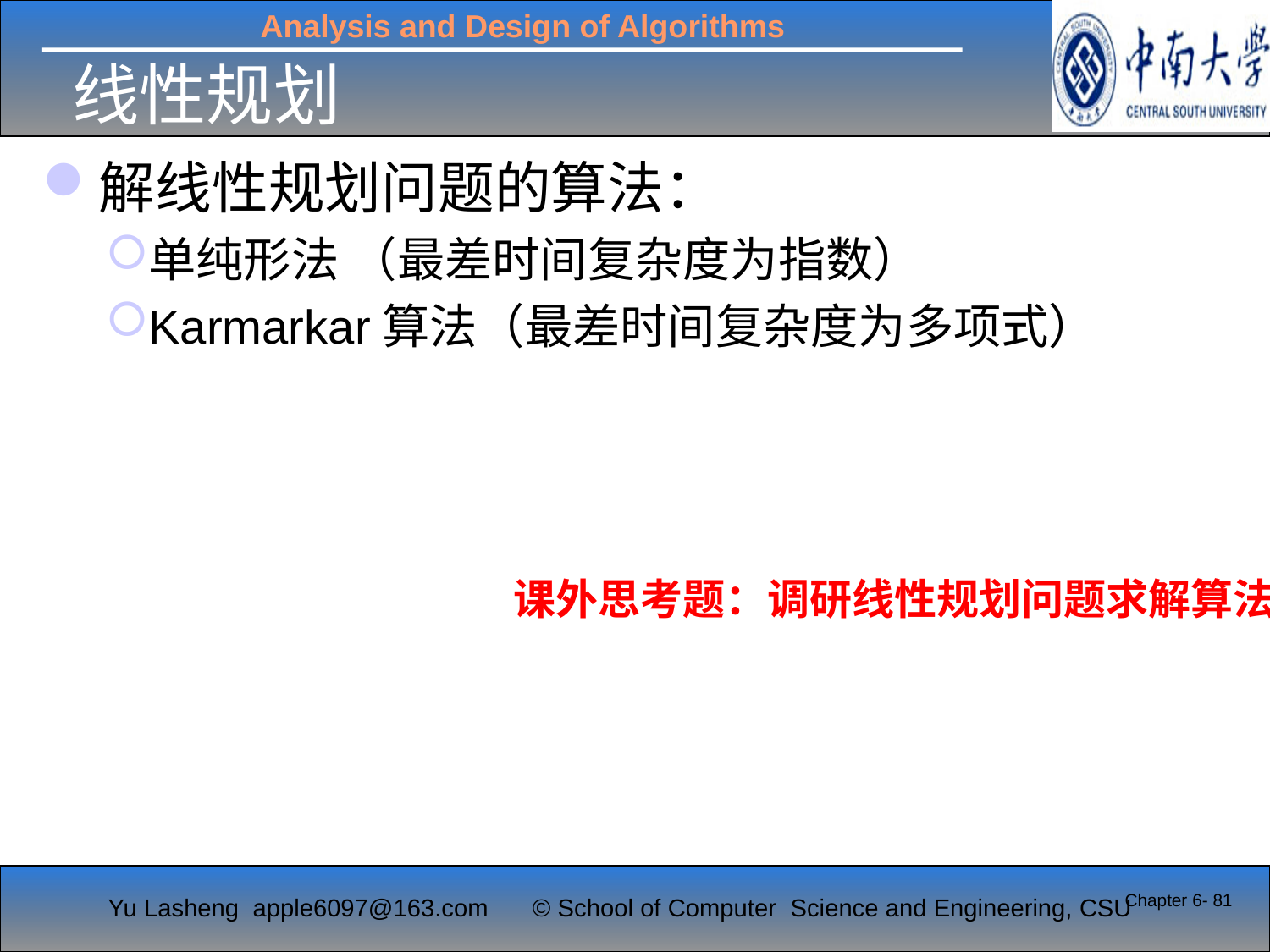

# 线性规划
解线性规划问题的算法：
单纯形法 （最差时间复杂度为指数）
Karmarkar算法（最差时间复杂度为多项式）
课外思考题：调研线性规划问题求解算法
Chapter 6- 81